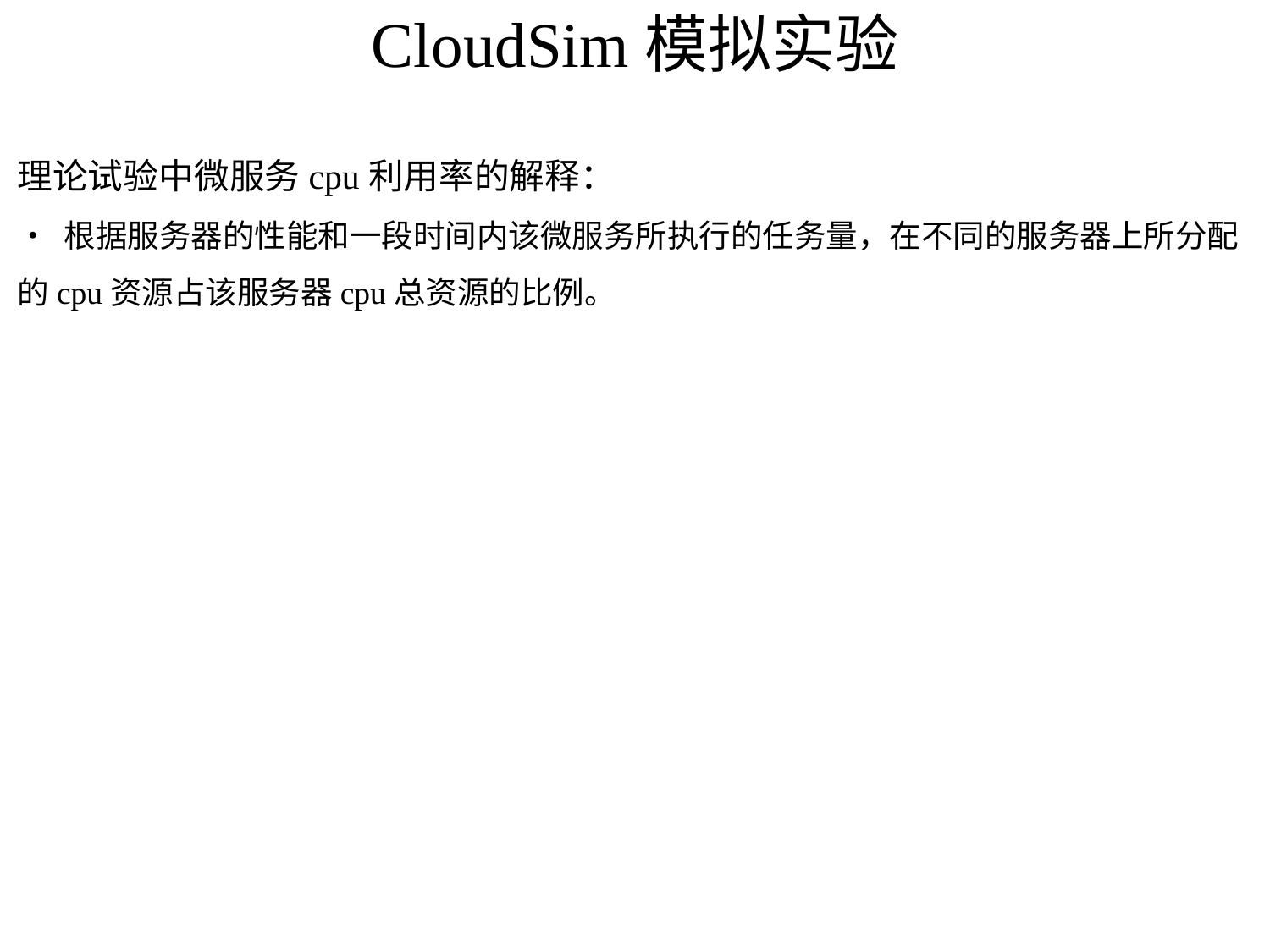

# CloudSim模拟实验

理论试验中微服务cpu利用率的解释：
• 根据服务器的性能和一段时间内该微服务所执行的任务量，在不同的服务器上所分配的cpu资源占该服务器cpu总资源的比例。